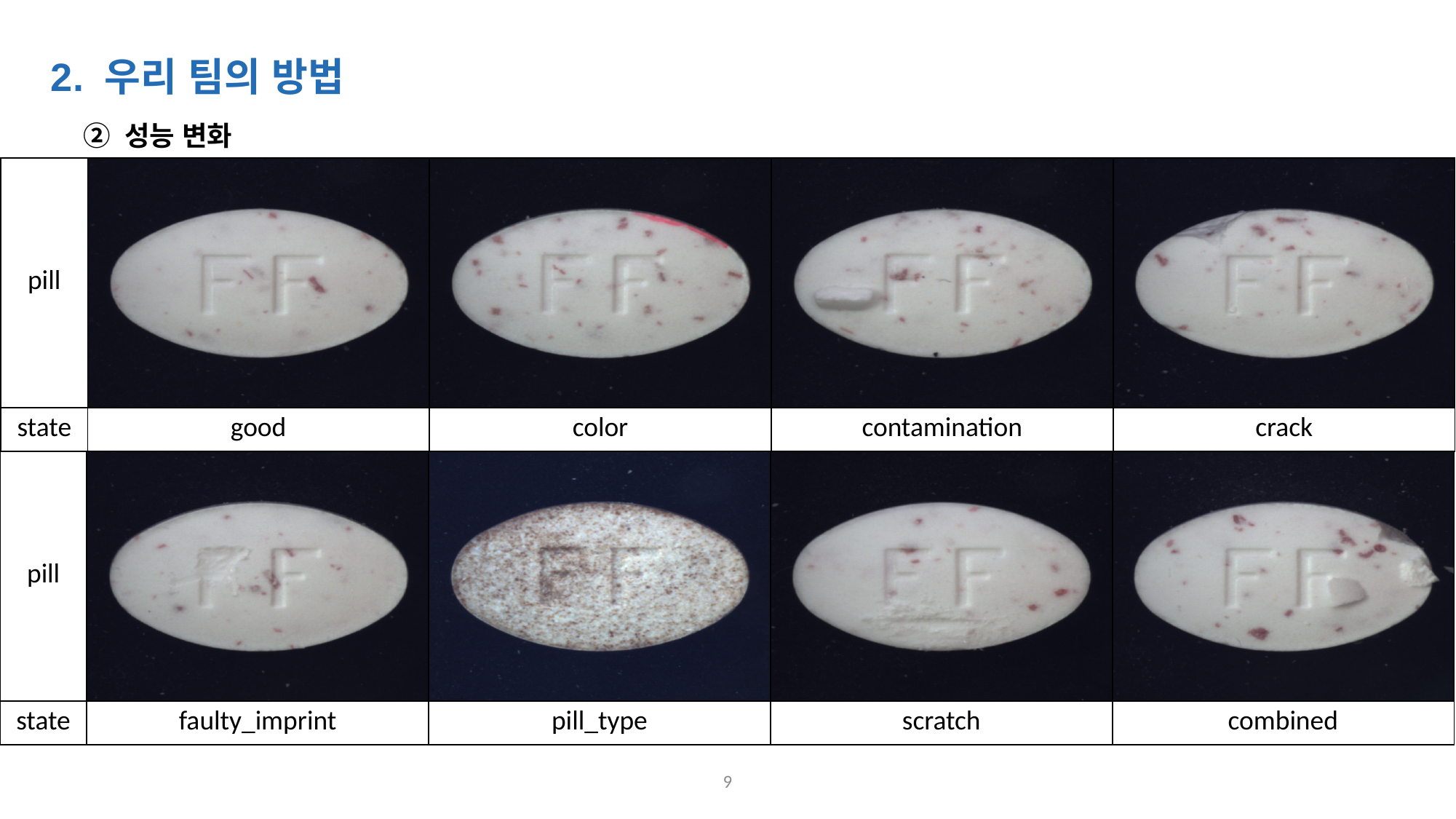

2. 우리 팀의 방법
② 성능 변화
| pill |  |  |  |  |
| --- | --- | --- | --- | --- |
| state | good | color | contamination | crack |
| pill |  |  |  |  |
| --- | --- | --- | --- | --- |
| state | faulty\_imprint | pill\_type | scratch | combined |
                     ↓
penalty 3       0.317
9